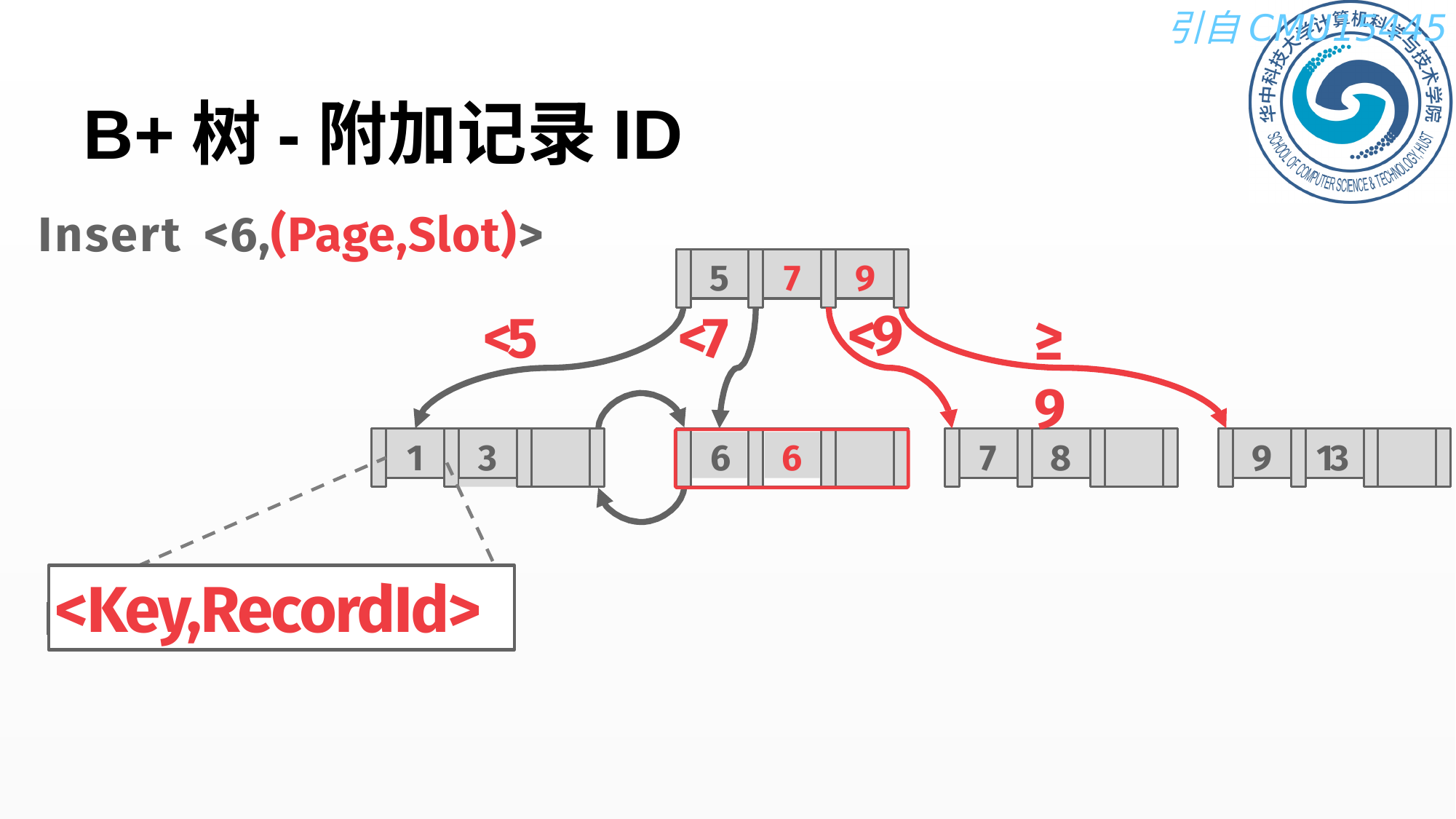

# B+树-附加记录ID
Insert <6,(Page,Slot)>

5
7
9
9
<9
<5
<7
≥9

9
13
1
3
7
8

6
6
7
8
<Key,RecordId>
74